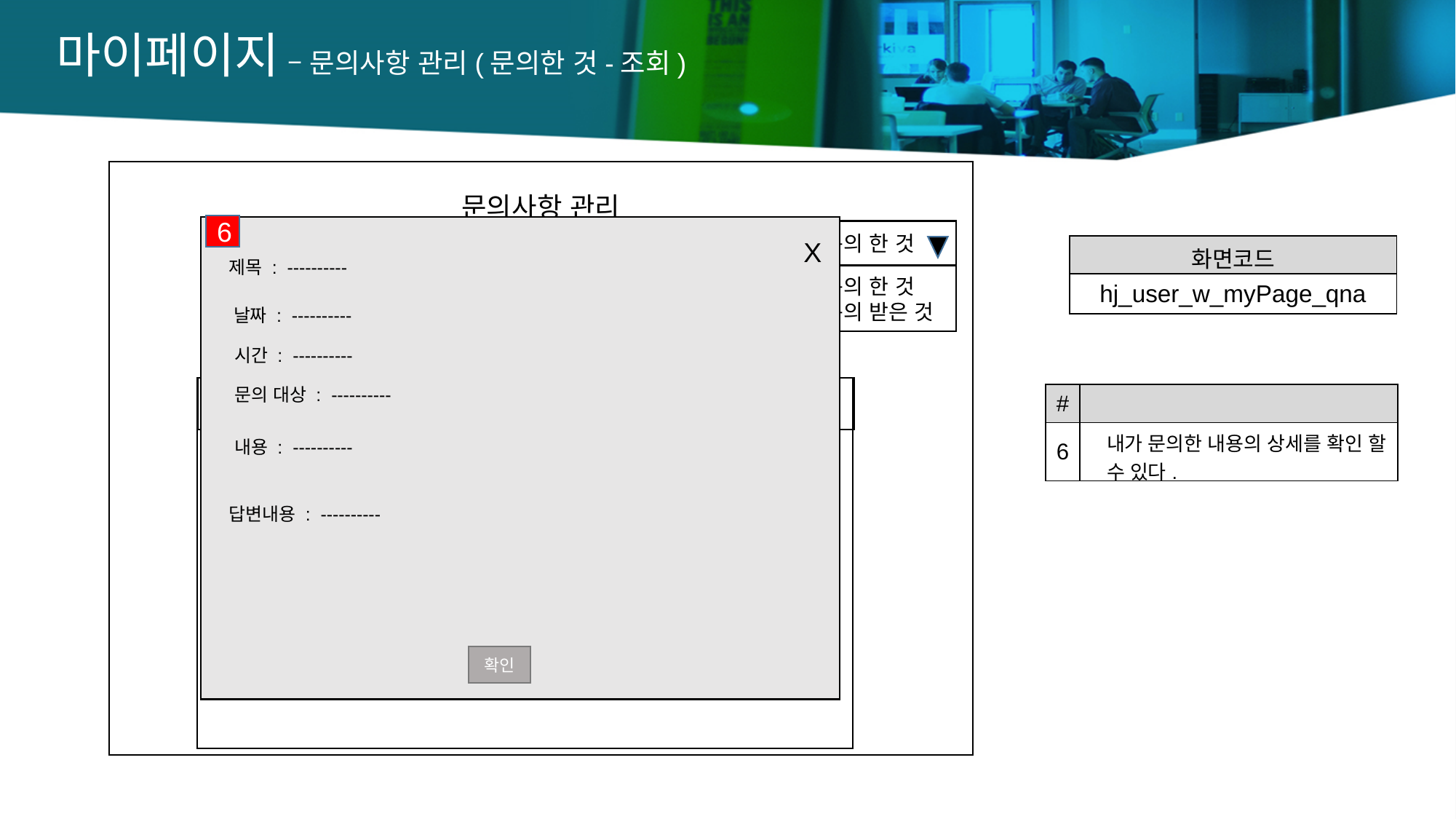

마이페이지 – 문의사항 관리(문의한 것-조회)

문의사항 관리
6

세미나존

문의 한 것

X
| 화면코드 |
| --- |
| hj\_user\_w\_myPage\_qna |
제목 :  ----------
QnA
세미나존
세미나
밋업
문의 한 것
문의 받은 것
날짜 :  ----------
시간 :  ----------

   제목               날짜                  문의 대상                     답변상태
문의 대상 :  ----------
| # |  |
| --- | --- |
| 6 | 내가 문의한 내용의 상세를 확인 할 수 있다. |
내용 :  ----------
답변내용 :  ----------
확인